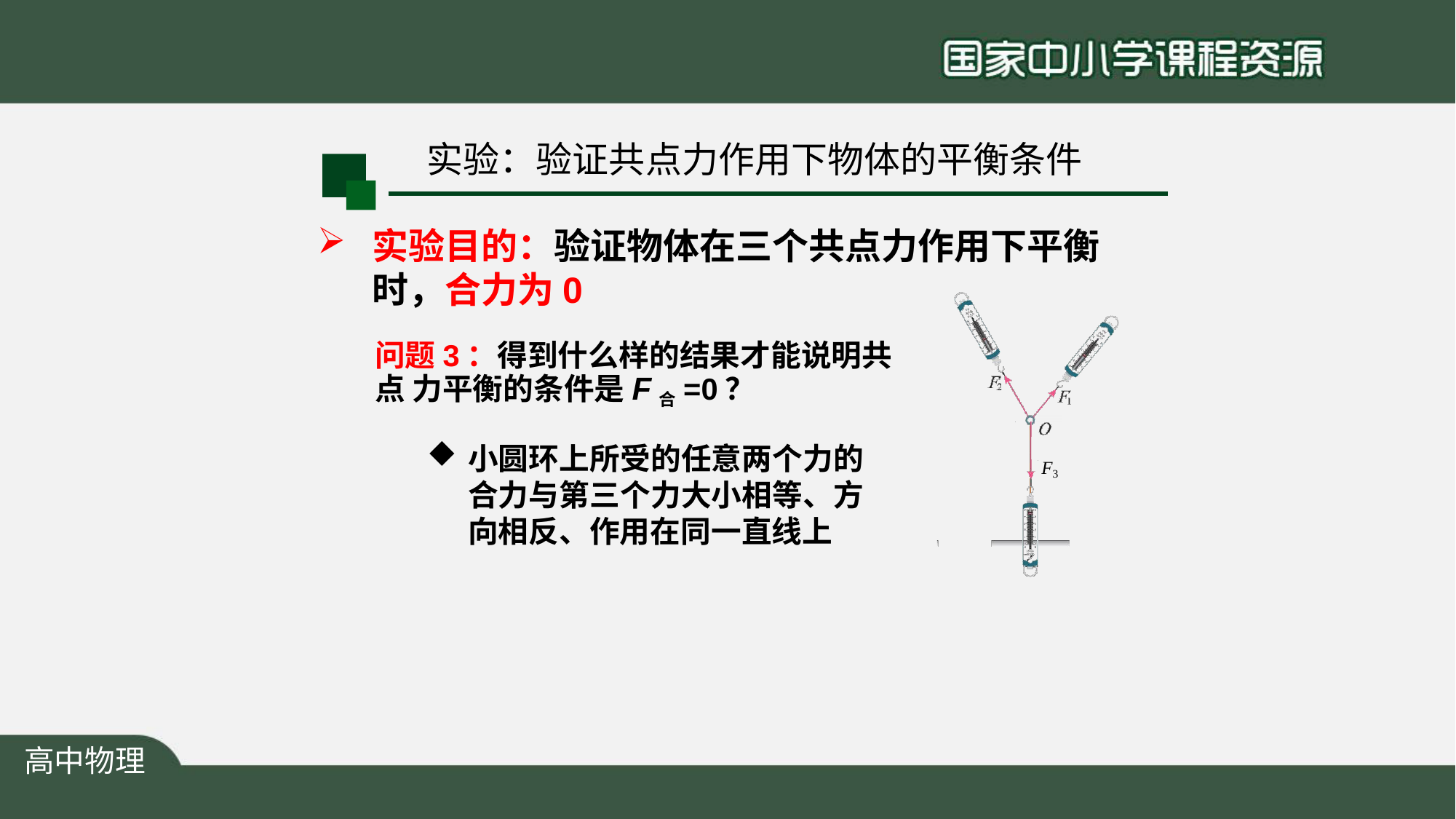

# 实验：验证共点力作用下物体的平衡条件

实验目的：验证物体在三个共点力作用下平衡 时，合力为0
问题3：得到什么样的结果才能说明共点 力平衡的条件是F合=0？

小圆环上所受的任意两个力的 合力与第三个力大小相等、方 向相反、作用在同一直线上

F
3

高中物理